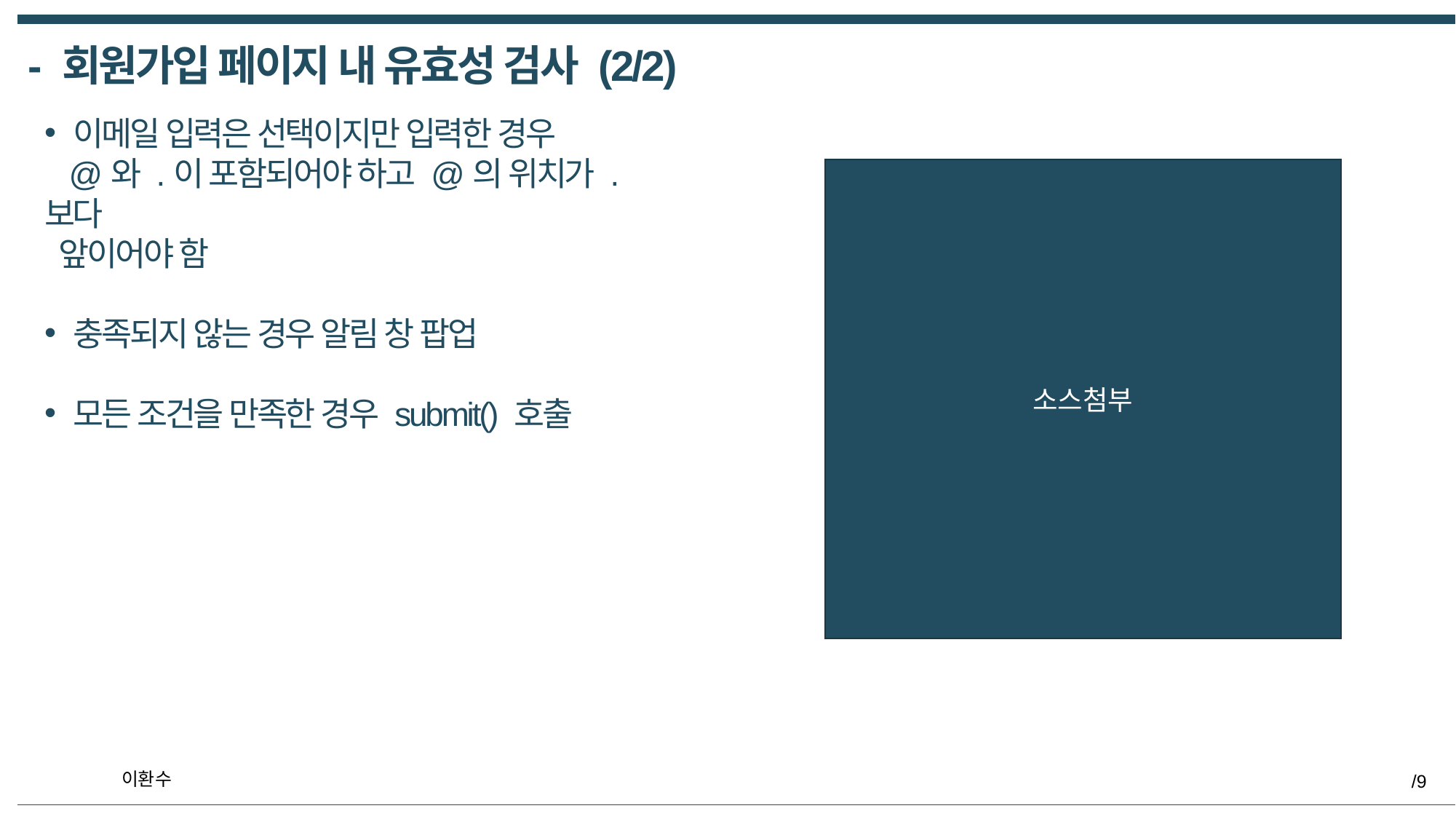

- 회원가입 페이지 내 유효성 검사 (2/2)
 이메일 입력은 선택이지만 입력한 경우
  @와 .이 포함되어야 하고 @의 위치가 .보다
  앞이어야 함

 충족되지 않는 경우 알림 창 팝업

 모든 조건을 만족한 경우 submit() 호출
소스첨부
이환수